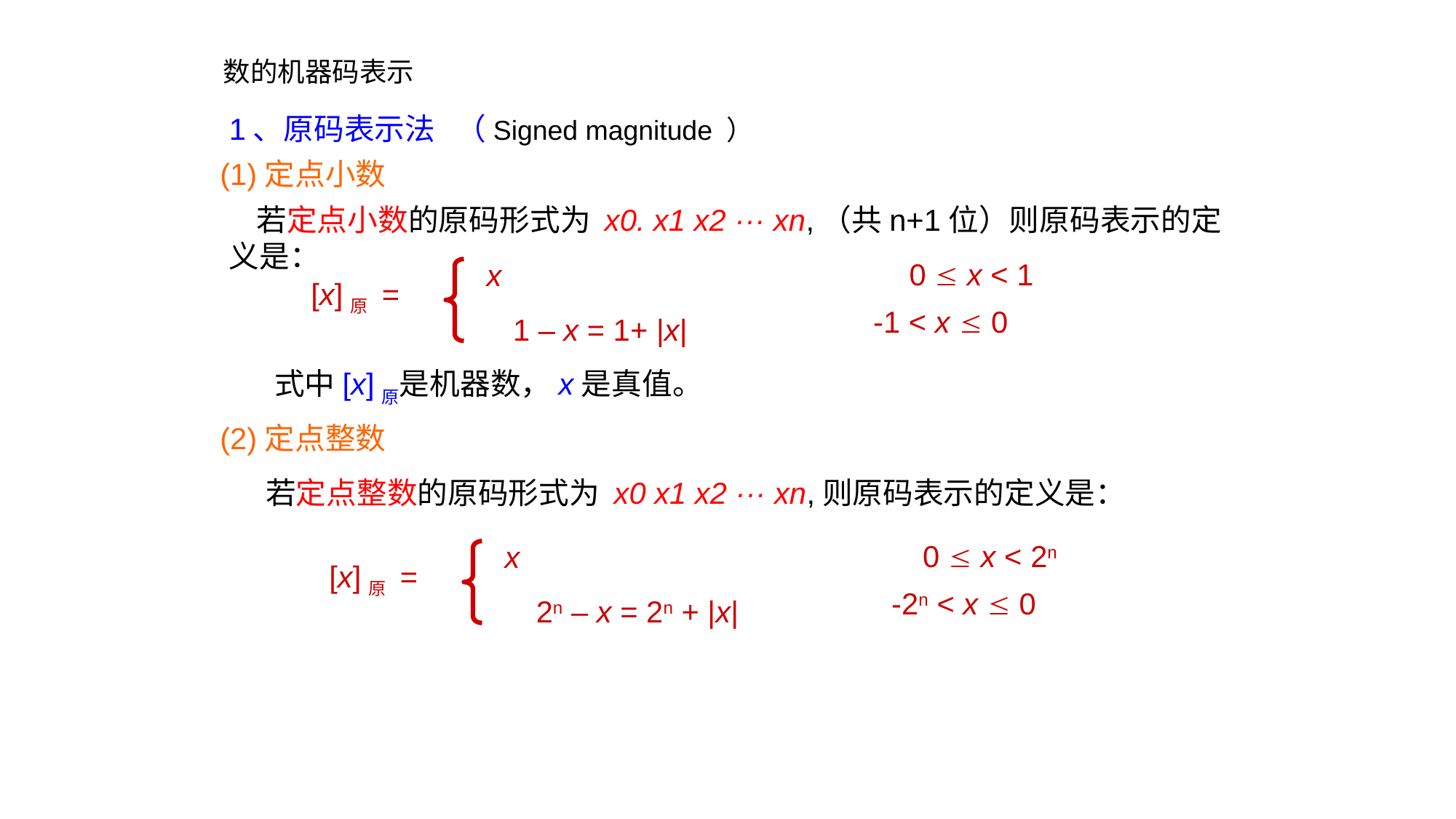

数的机器码表示
1、原码表示法   （Signed magnitude ）
(1)定点小数
   若定点小数的原码形式为 x0. x1 x2 ··· xn,（共n+1位）则原码表示的定义是：
0 ≤ x < 1
 x

[x]原 =
  -1 < x ≤ 0
 1 – x = 1+ |x|
式中[x]原是机器数，x是真值。
(2)定点整数
   若定点整数的原码形式为 x0 x1 x2 ··· xn,则原码表示的定义是：
0 ≤ x < 2n
 x

[x]原 =
  -2n < x ≤ 0
 2n – x = 2n + |x|